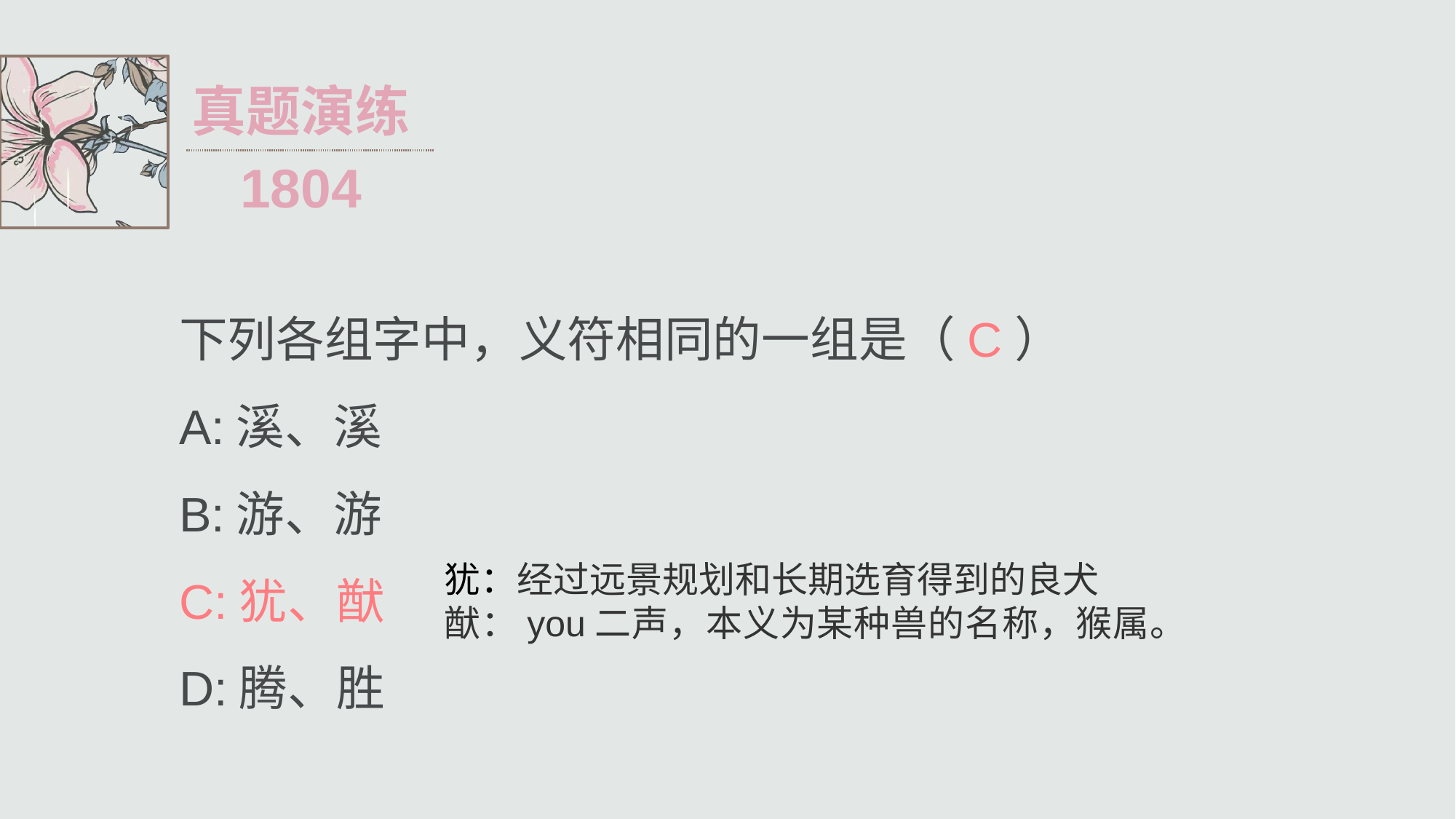

真题演练
1804
下列各组字中，义符相同的一组是（C）
A:溪、溪
B:游、游
C:犹、猷
D:​腾、胜
犹：经过远景规划和长期选育得到的良犬
猷：you二声，本义为某种兽的名称，猴属。